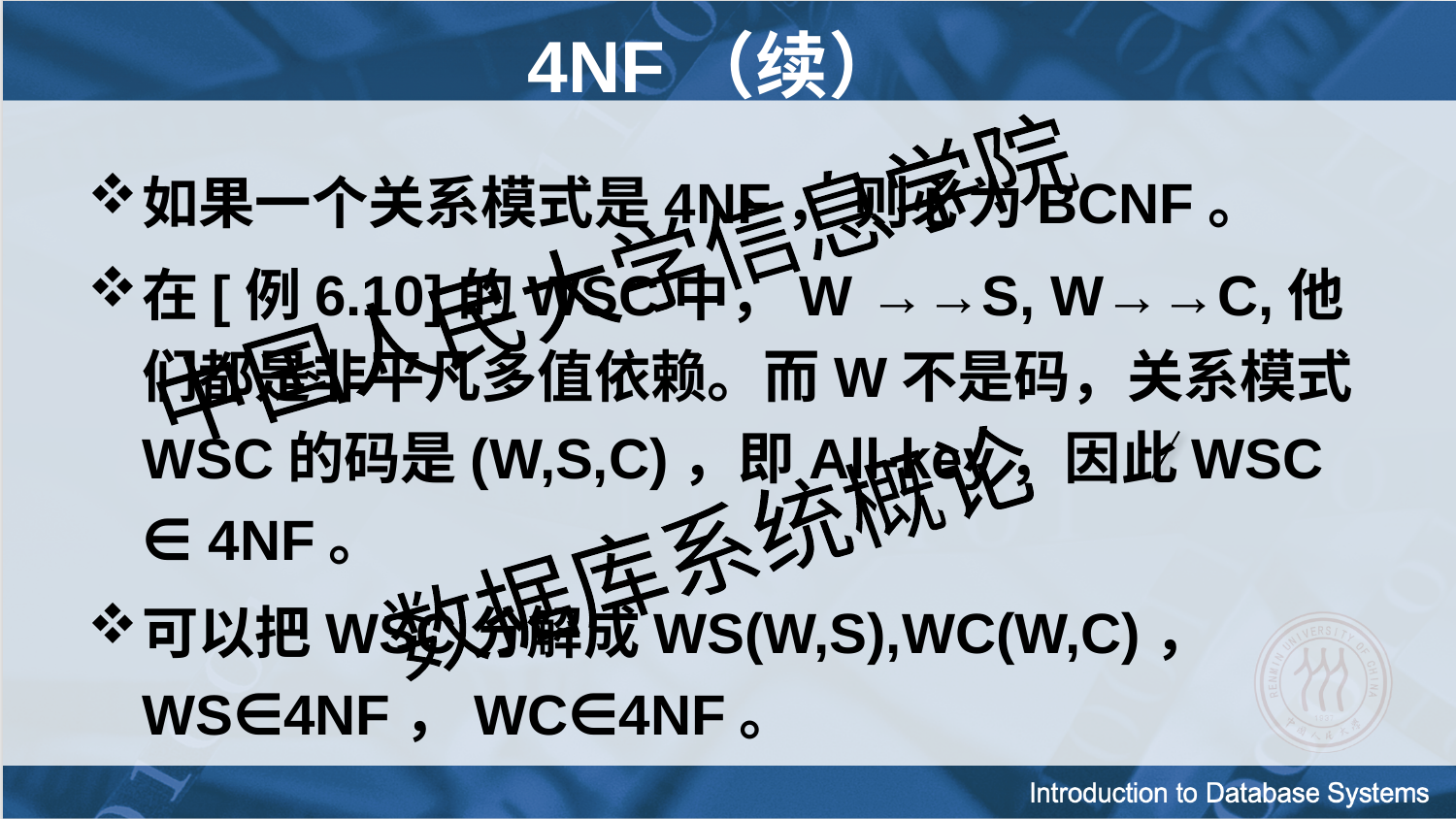

# 4NF（续）
如果一个关系模式是4NF， 则必为BCNF。
在[例6.10]的WSC中，W →→S, W→→C,他们都是非平凡多值依赖。而W不是码，关系模式WSC的码是(W,S,C)，即All-key，因此WSC ∈ 4NF。
可以把WSC分解成WS(W,S),WC(W,C)， WS∈4NF，WC∈4NF。